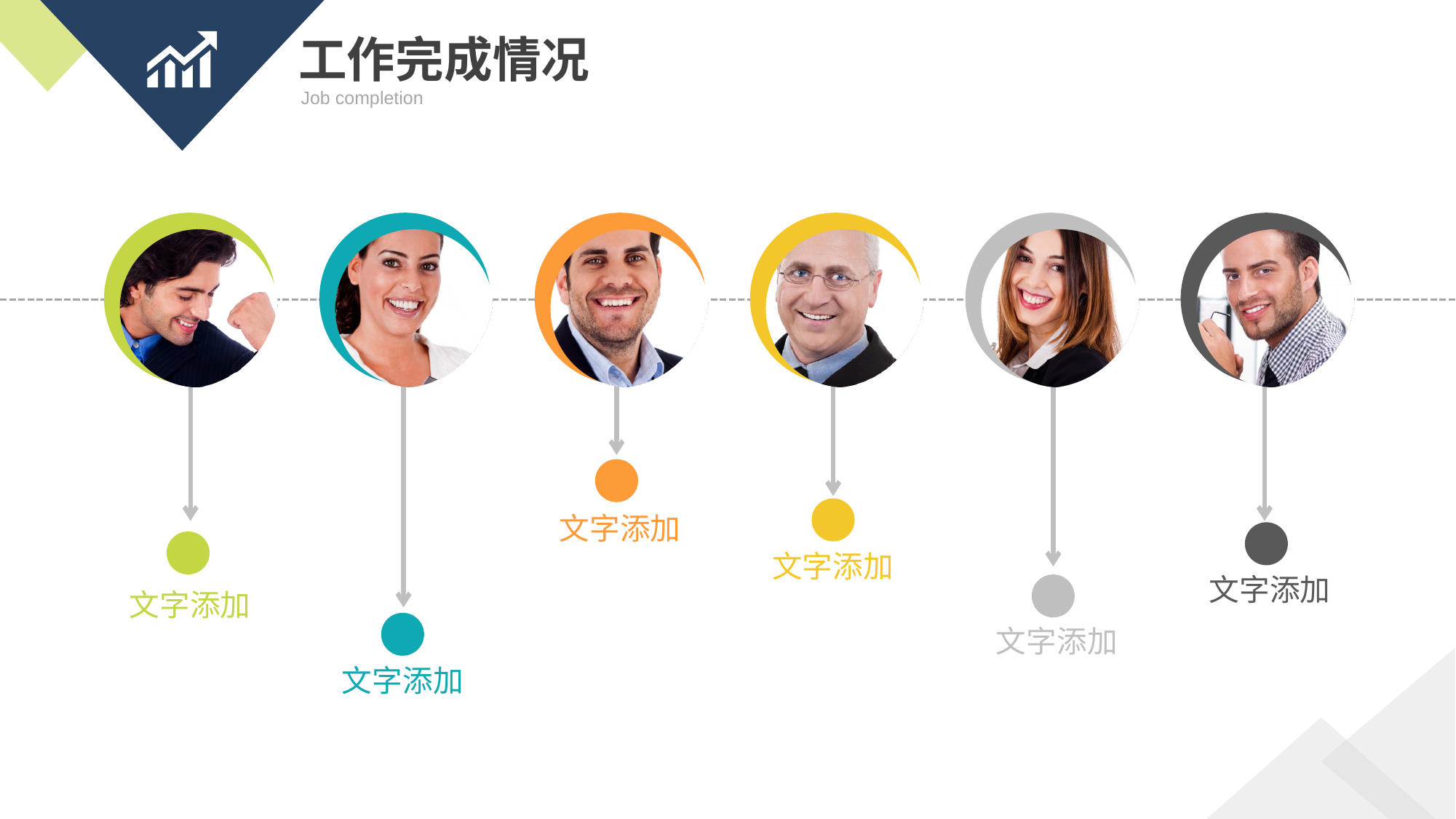

工作完成情况
Job completion

文字添加

文字添加
文字添加

文字添加

文字添加
文字添加